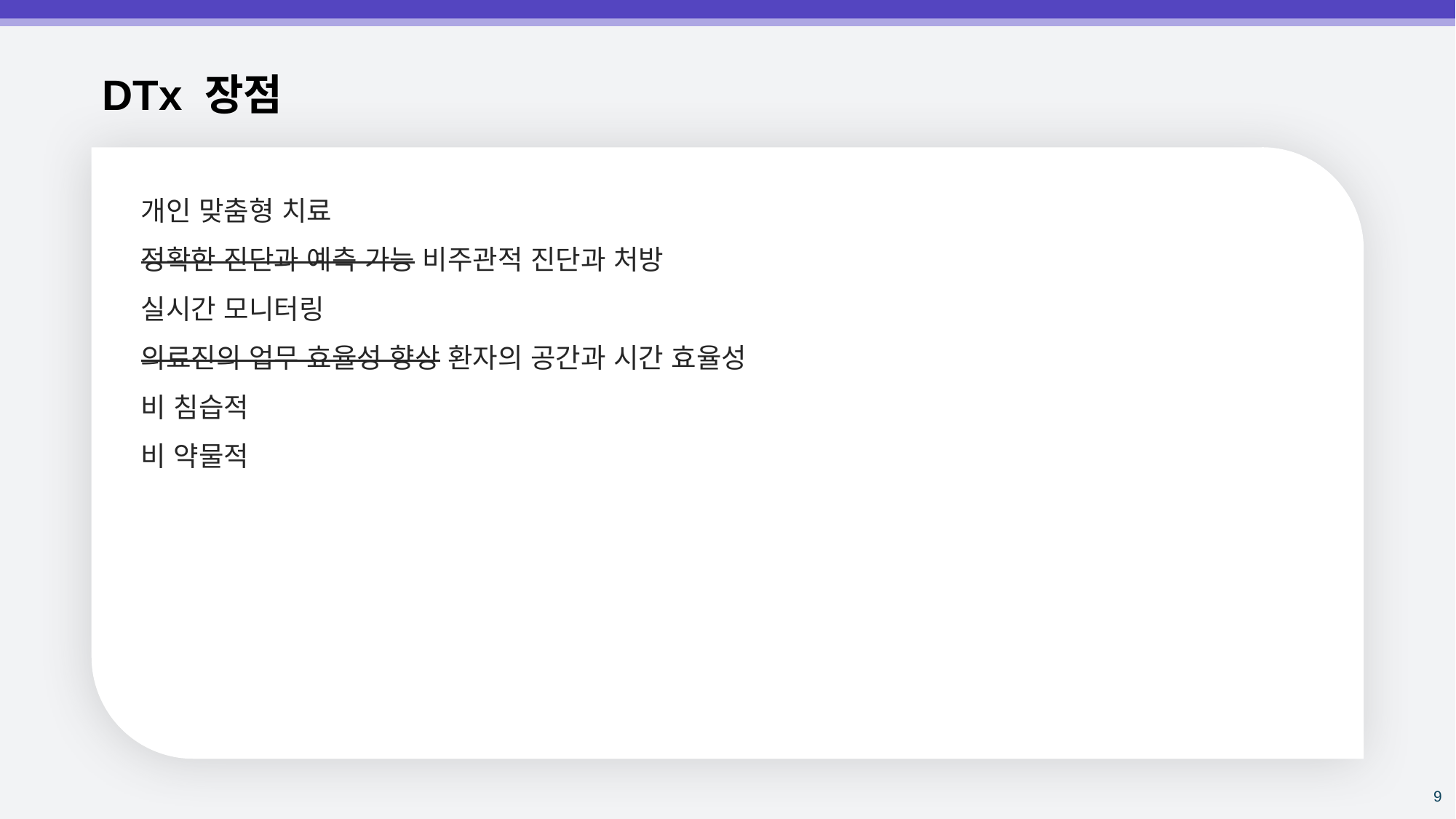

DTx 장점

개인 맞춤형 치료
정확한 진단과 예측 가능 비주관적 진단과 처방
실시간 모니터링
의료진의 업무 효율성 향상 환자의 공간과 시간 효율성
비 침습적
비 약물적
9